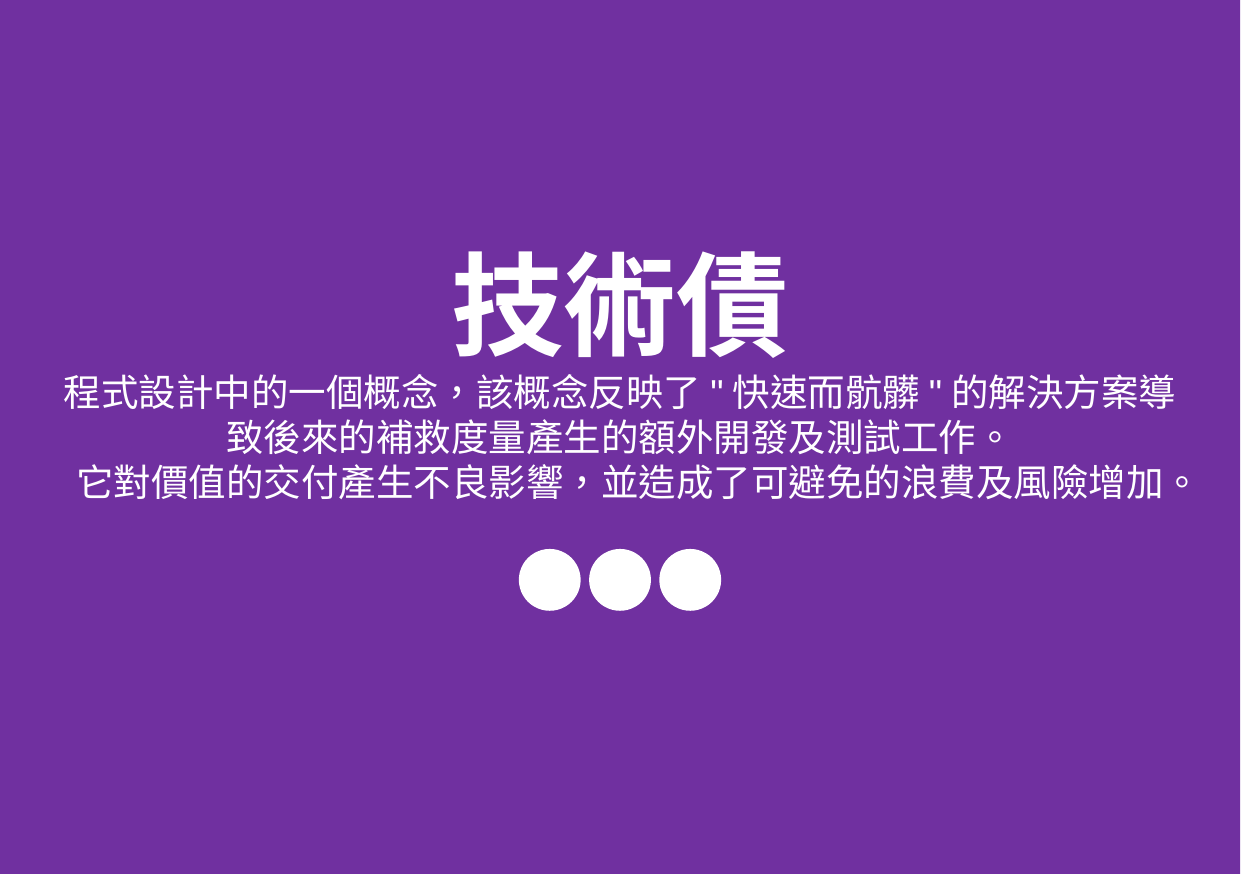

技術債
程式設計中的一個概念，該概念反映了"快速而骯髒"的解決方案導致後來的補救度量產生的額外開發及測試工作。
它對價值的交付產生不良影響，並造成了可避免的浪費及風險增加。